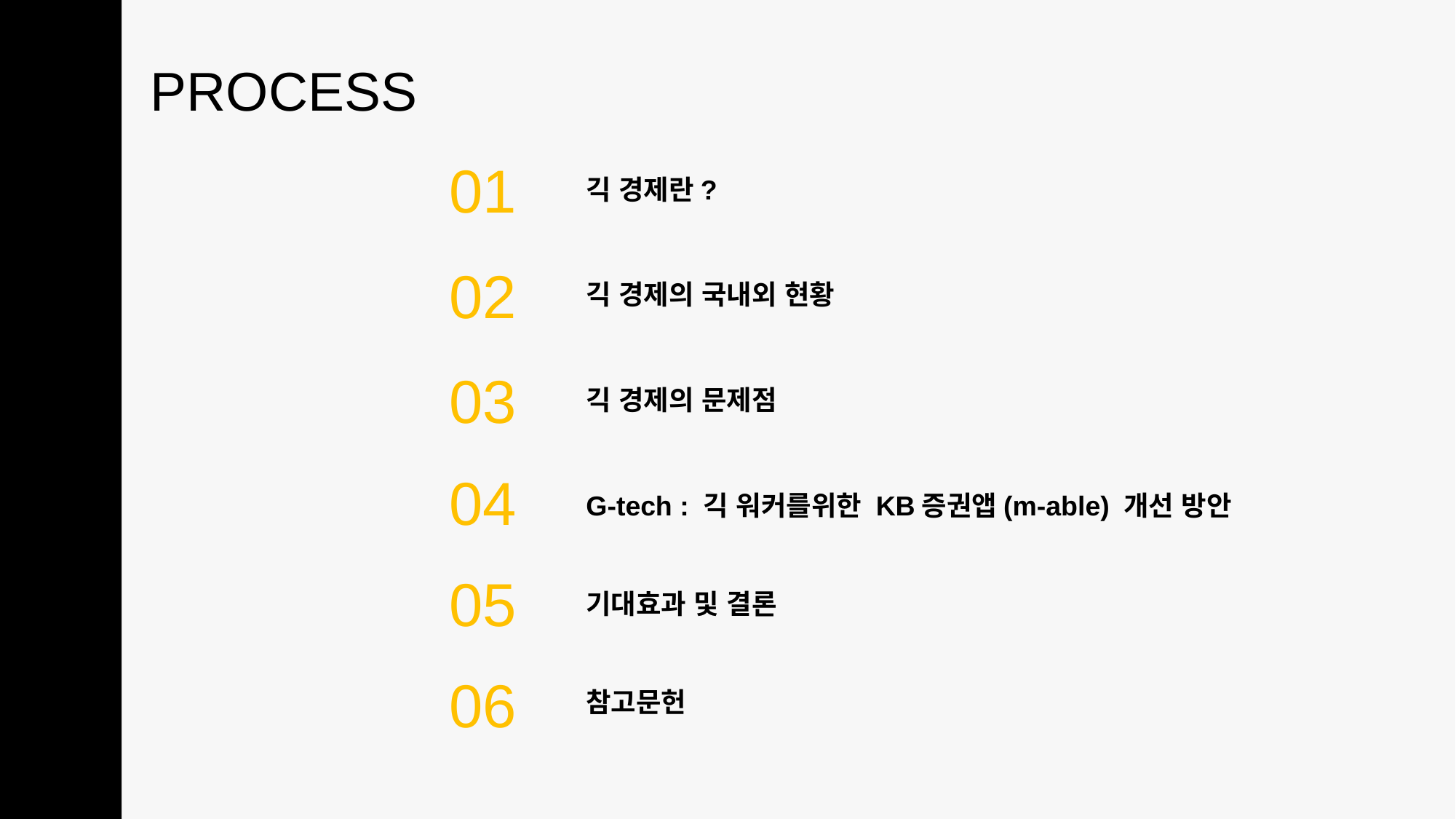

PROCESS
01
긱 경제란?
02
긱 경제의 국내외 현황
03
긱 경제의 문제점
04
G-tech : 긱 워커를위한 KB증권앱(m-able) 개선 방안
05
기대효과 및 결론
06
참고문헌